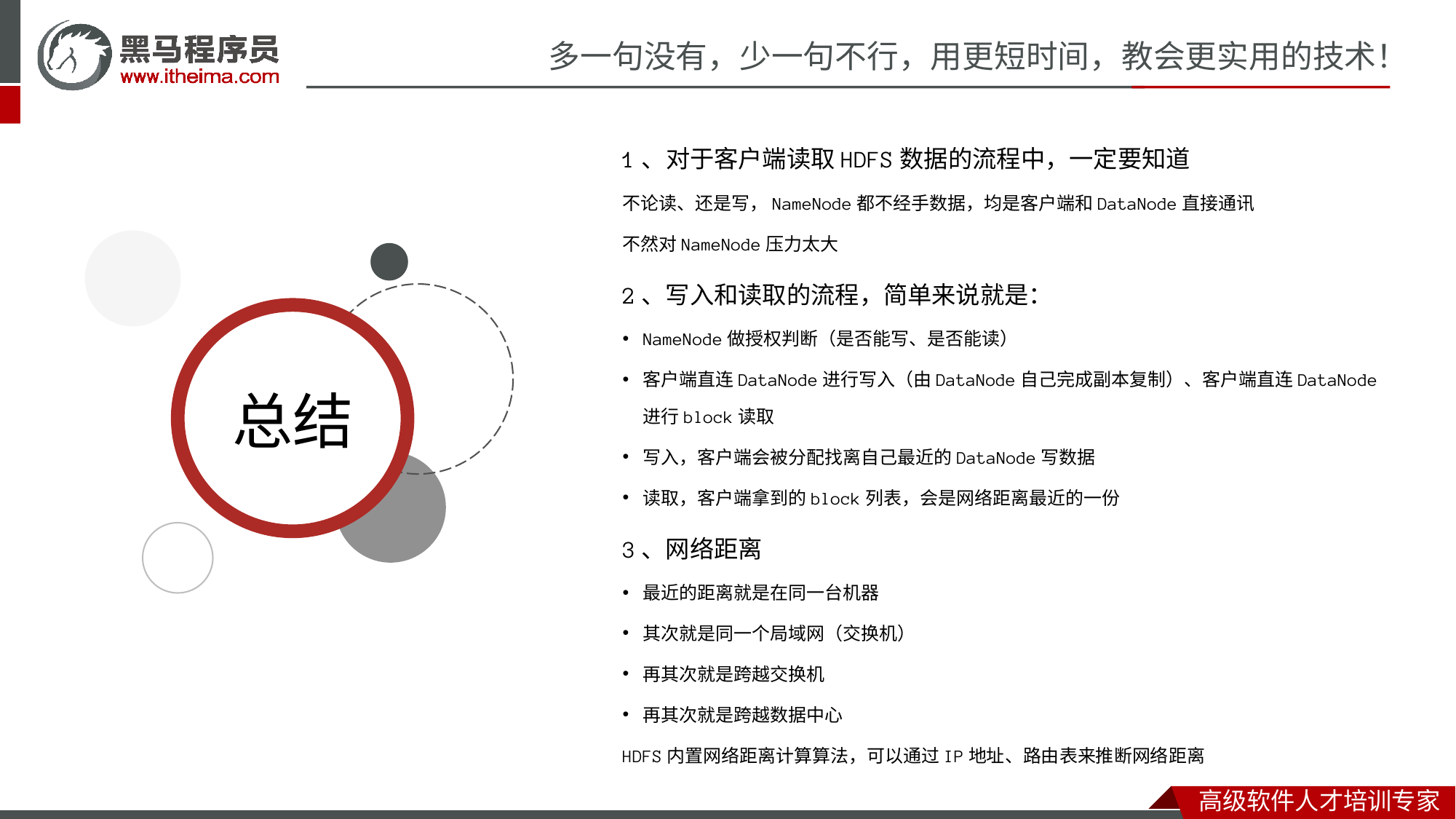

1、对于客户端读取HDFS数据的流程中，一定要知道
不论读、还是写，NameNode都不经手数据，均是客户端和DataNode直接通讯
不然对NameNode压力太大
2、写入和读取的流程，简单来说就是：
NameNode做授权判断（是否能写、是否能读）
客户端直连DataNode进行写入（由DataNode自己完成副本复制）、客户端直连DataNode进行block读取
写入，客户端会被分配找离自己最近的DataNode写数据
读取，客户端拿到的block列表，会是网络距离最近的一份
3、网络距离
最近的距离就是在同一台机器
其次就是同一个局域网（交换机）
再其次就是跨越交换机
再其次就是跨越数据中心
HDFS内置网络距离计算算法，可以通过IP地址、路由表来推断网络距离